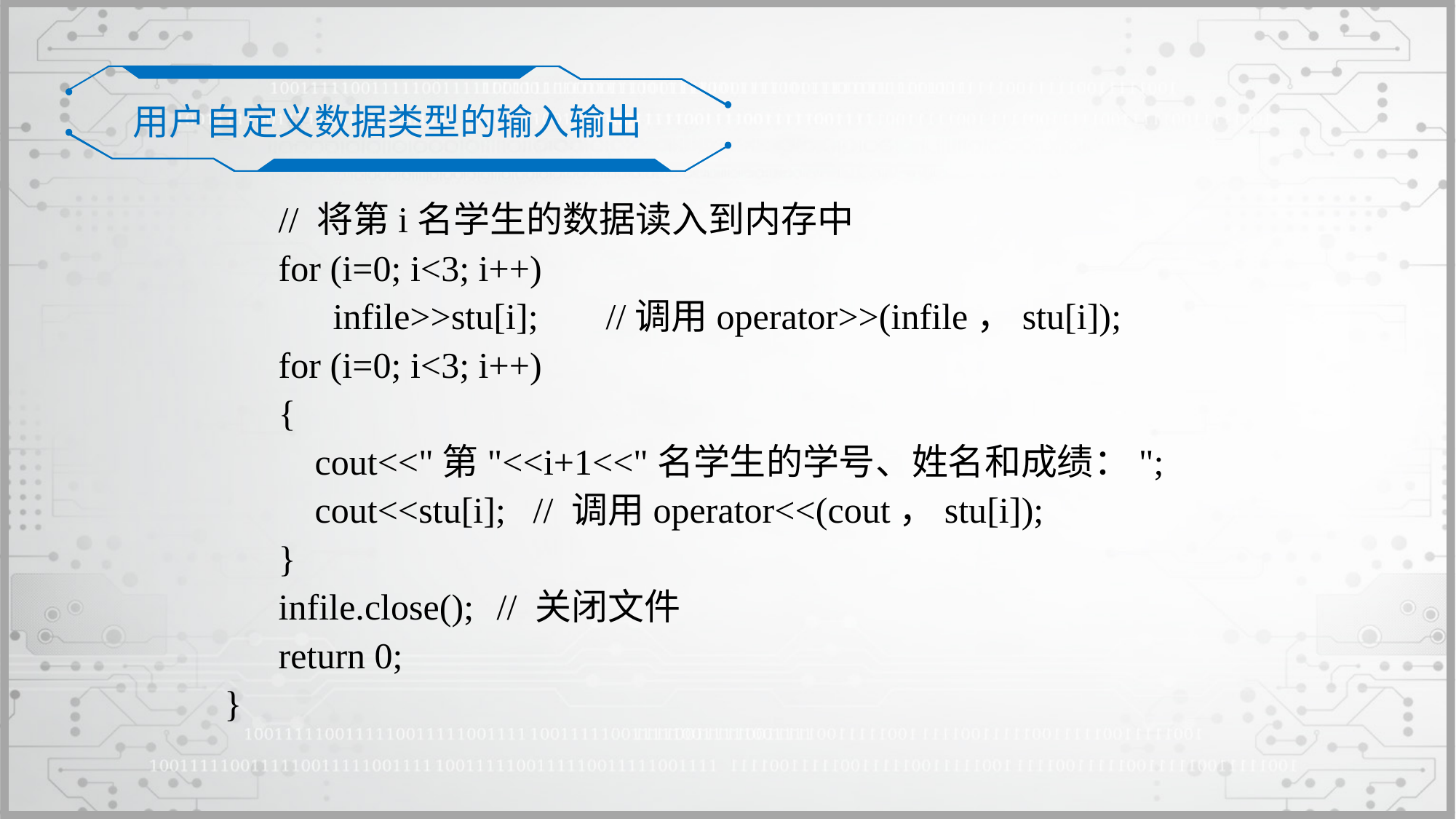

用户自定义数据类型的输入输出
	// 将第i名学生的数据读入到内存中
	for (i=0; i<3; i++)
	      infile>>stu[i];   	//调用operator>>(infile，stu[i]);
	for (i=0; i<3; i++)
	{
	    cout<<"第"<<i+1<<"名学生的学号、姓名和成绩：";
	    cout<<stu[i];   // 调用operator<<(cout，stu[i]);
	}
	infile.close();	// 关闭文件
	return 0;
}